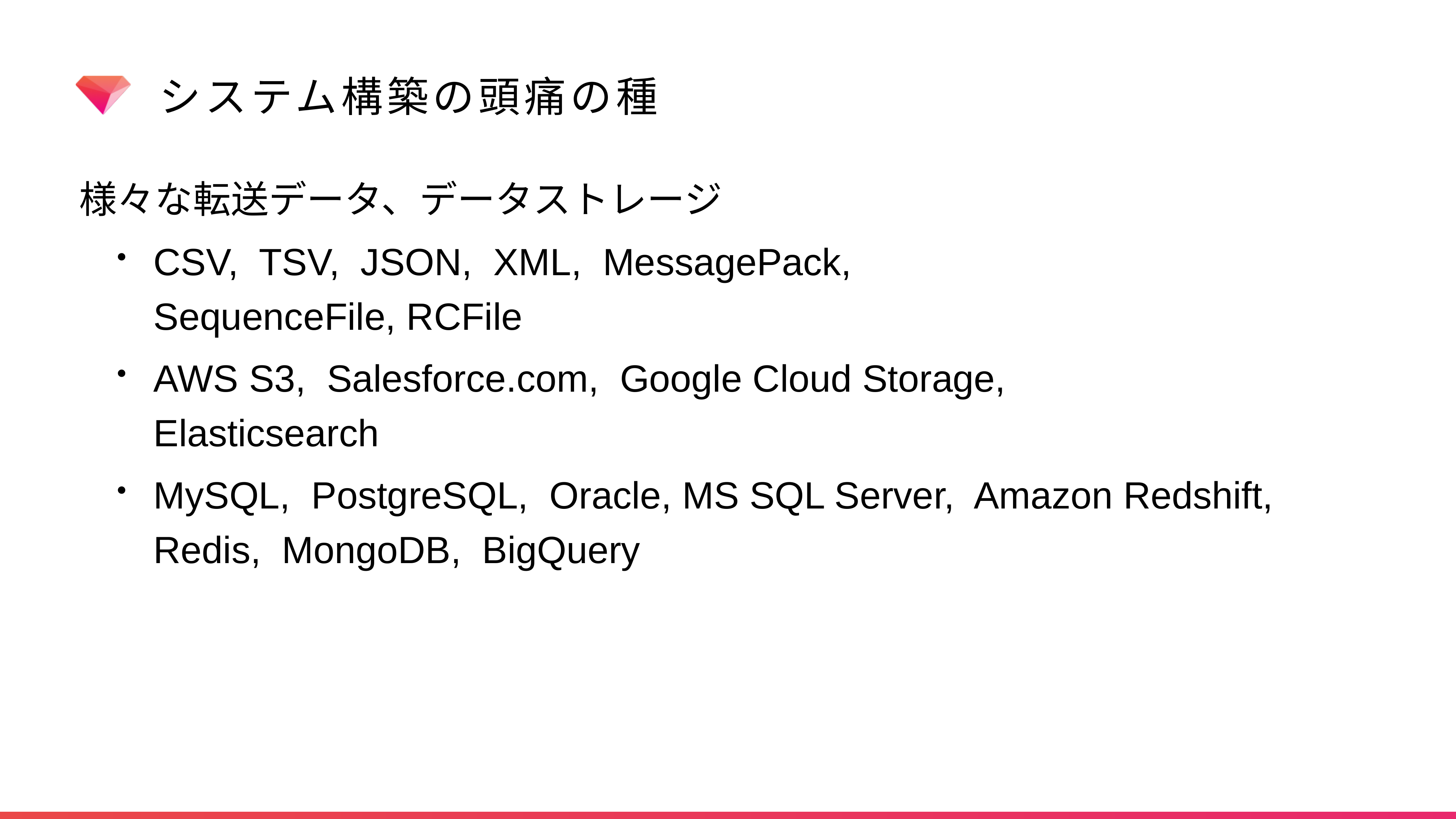

# システム構築の頭痛の種
様々な転送データ、データストレージ
CSV,  TSV,  JSON,  XML,  MessagePack,
SequenceFile, RCFile
AWS S3,  Salesforce.com,  Google Cloud Storage,
Elasticsearch
MySQL,  PostgreSQL,  Oracle, MS SQL Server,  Amazon Redshift,
Redis,  MongoDB,  BigQuery
29